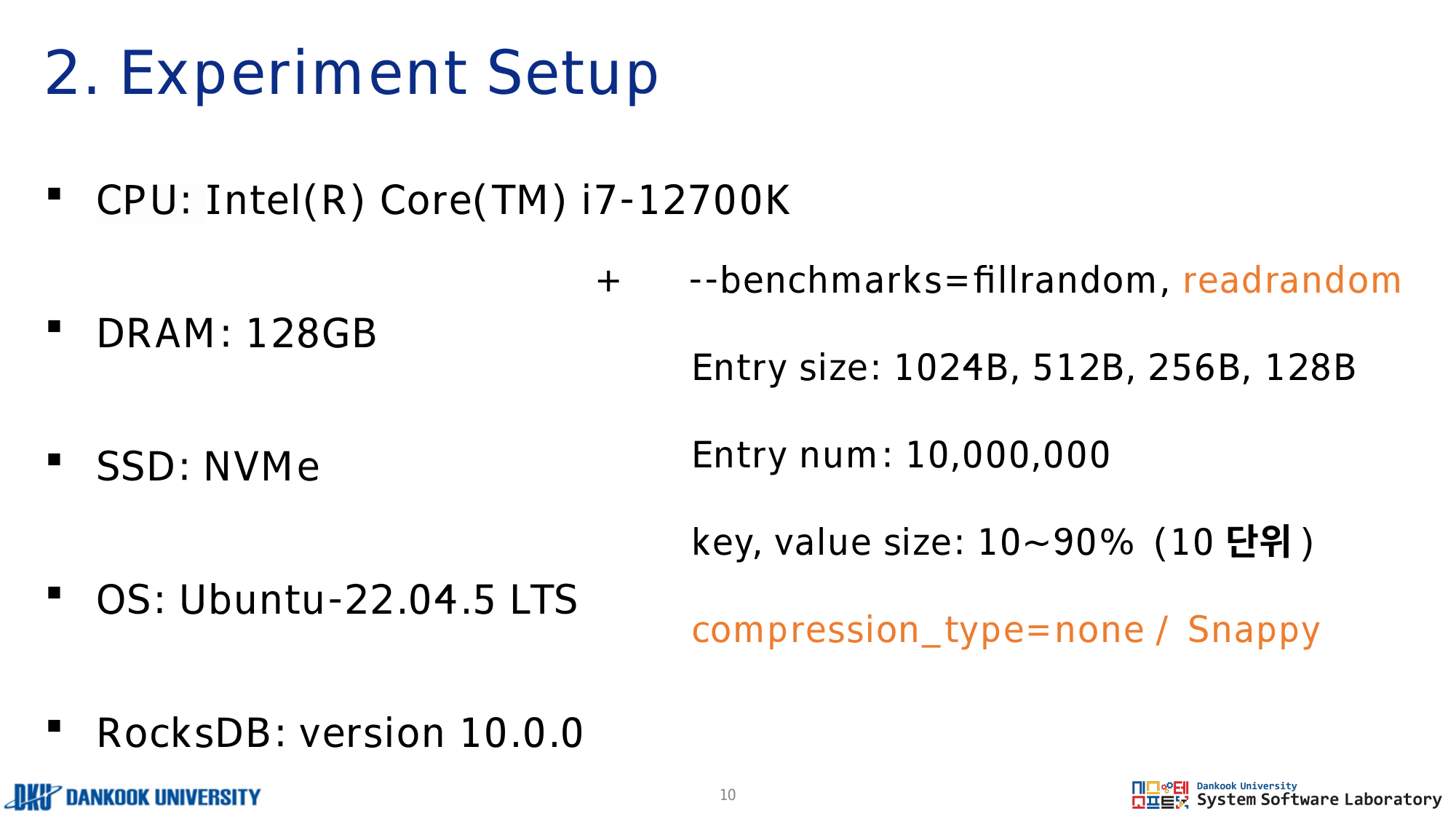

# 2. Experiment Setup
CPU: Intel(R) Core(TM) i7-12700K

DRAM: 128GB

SSD: NVMe

OS: Ubuntu-22.04.5 LTS

RocksDB: version 10.0.0

+      --benchmarks=fillrandom, readrandom

         Entry size: 1024B, 512B, 256B, 128B

         Entry num: 10,000,000

         key, value size: 10~90% (10단위)

         compression_type=none / Snappy
10